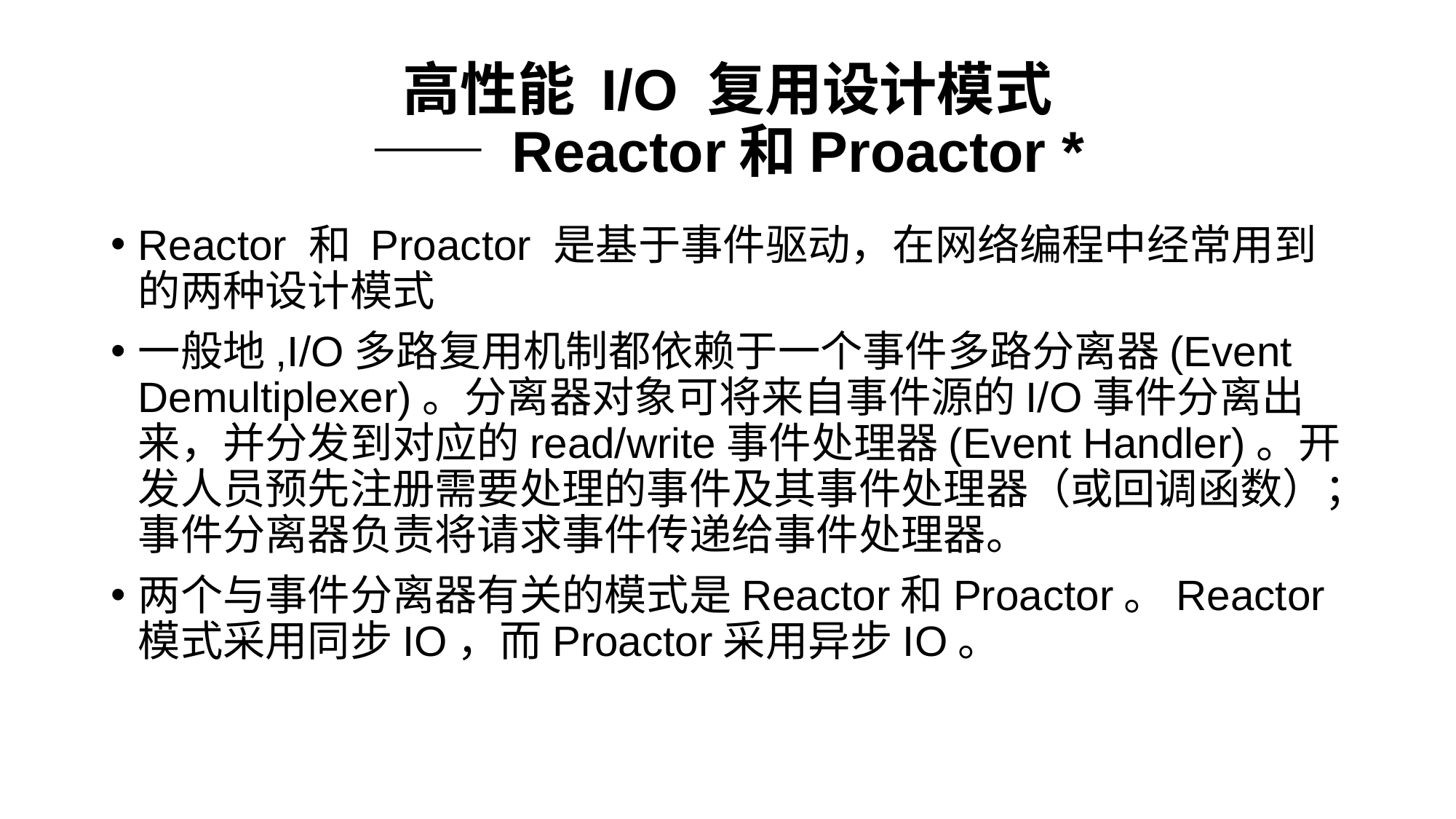

# 高性能 I/O 复用设计模式 —— Reactor和Proactor *
Reactor 和 Proactor 是基于事件驱动，在网络编程中经常用到的两种设计模式
一般地,I/O多路复用机制都依赖于一个事件多路分离器(Event Demultiplexer)。分离器对象可将来自事件源的I/O事件分离出来，并分发到对应的read/write事件处理器(Event Handler)。开发人员预先注册需要处理的事件及其事件处理器（或回调函数）；事件分离器负责将请求事件传递给事件处理器。
两个与事件分离器有关的模式是Reactor和Proactor。Reactor模式采用同步IO，而Proactor采用异步IO。